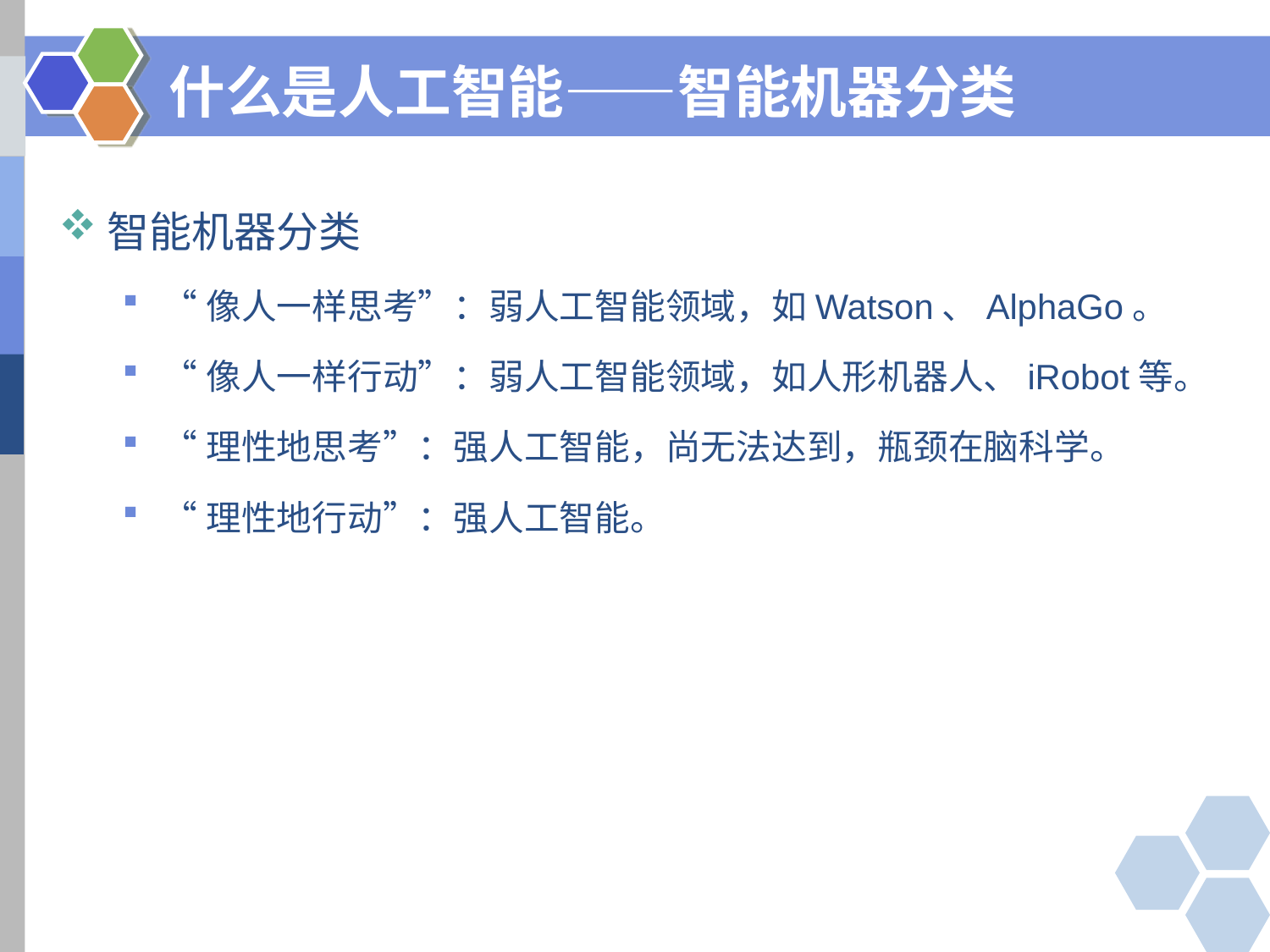

# 什么是人工智能——智能机器分类
智能机器分类
“像人一样思考”：弱人工智能领域，如Watson、AlphaGo。
“像人一样行动”：弱人工智能领域，如人形机器人、iRobot等。
“理性地思考”：强人工智能，尚无法达到，瓶颈在脑科学。
“理性地行动”：强人工智能。